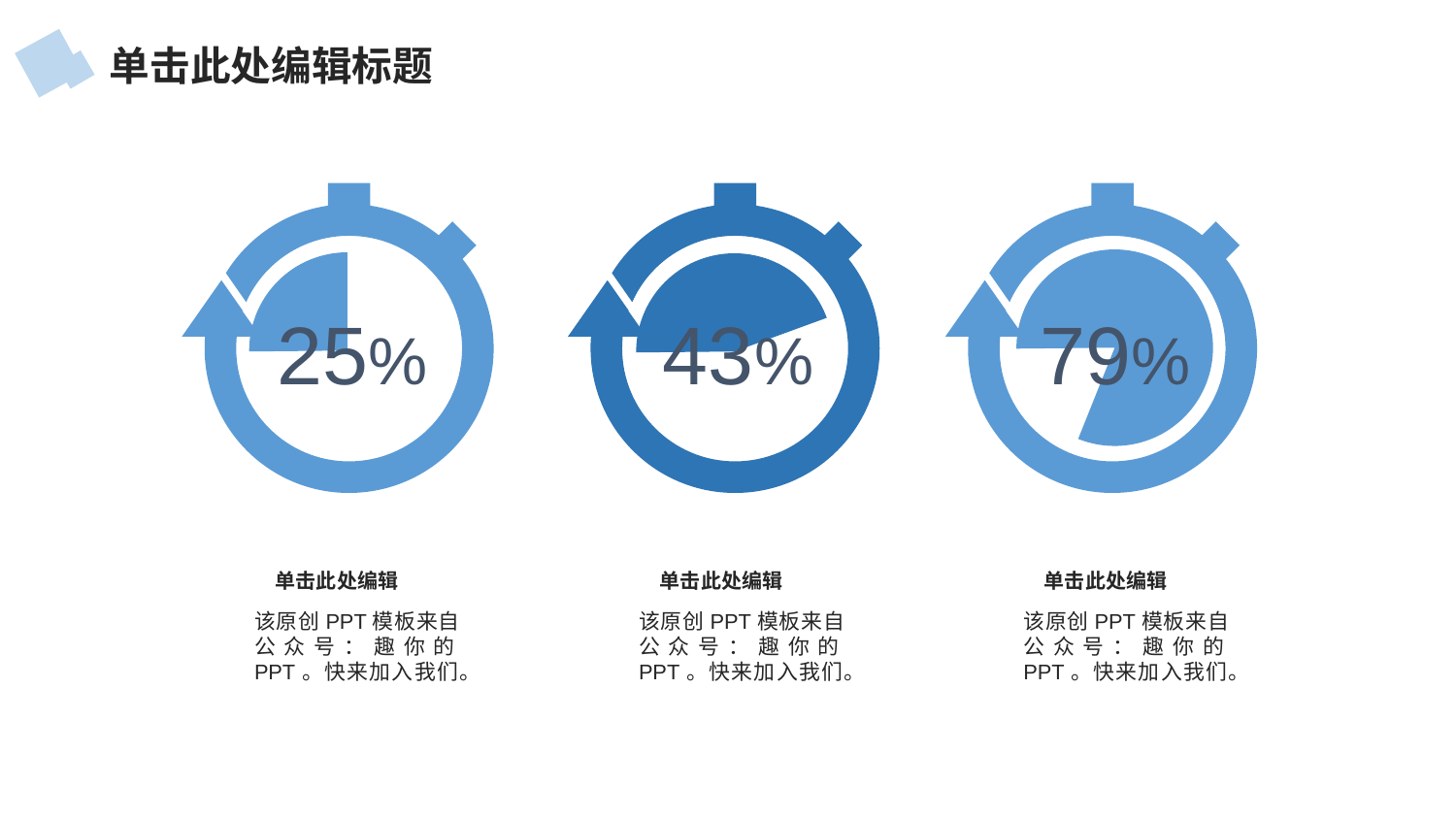

单击此处编辑标题

25%
43%
79%
单击此处编辑
单击此处编辑
单击此处编辑
该原创PPT模板来自公众号：趣你的PPT。快来加入我们。
该原创PPT模板来自公众号：趣你的PPT。快来加入我们。
该原创PPT模板来自公众号：趣你的PPT。快来加入我们。